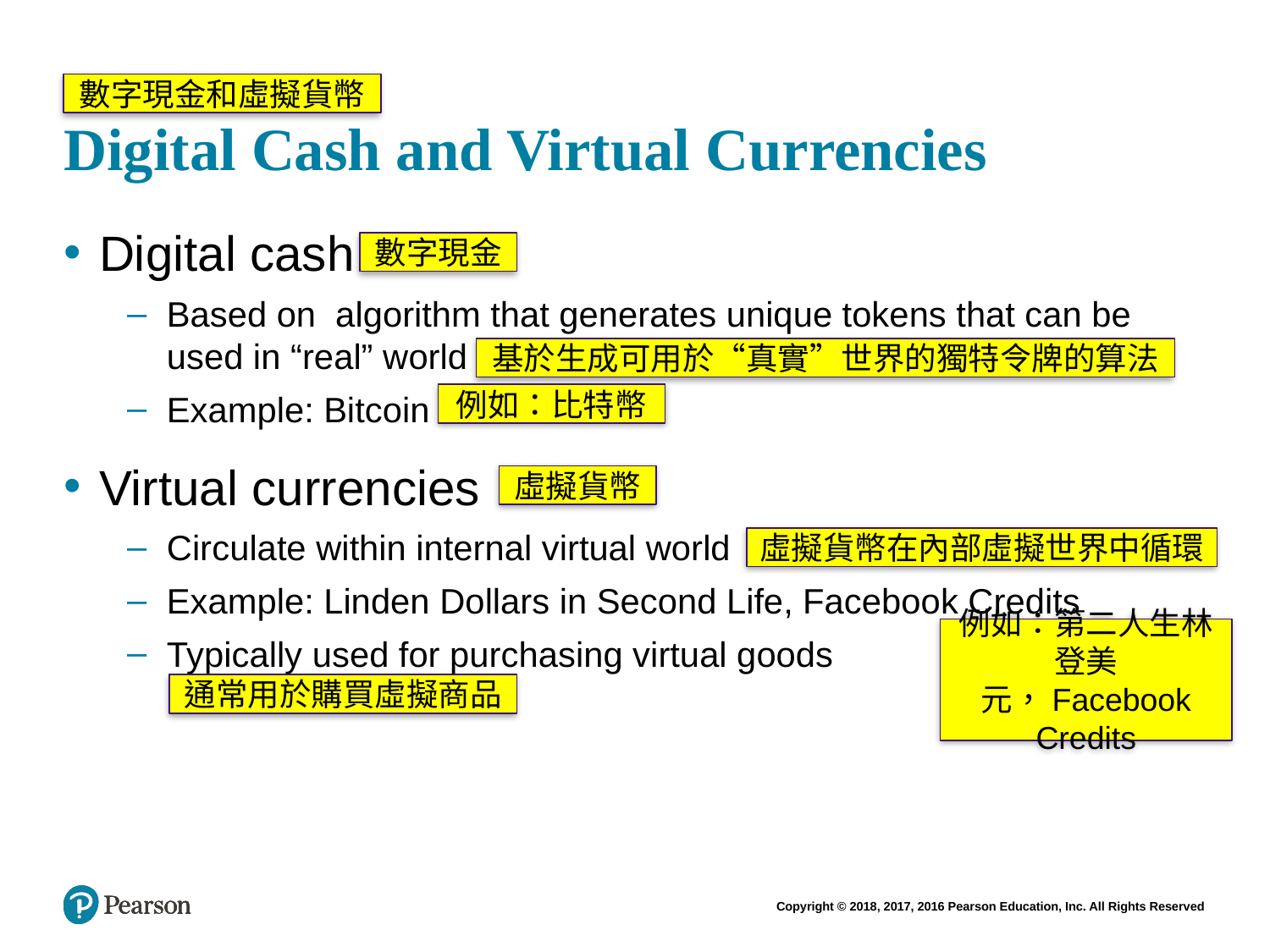

# Digital Cash and Virtual Currencies
數字現金和虛擬貨幣
Digital cash
Based on  algorithm that generates unique tokens that can be used in “real” world
Example: Bitcoin
Virtual currencies
Circulate within internal virtual world
Example: Linden Dollars in Second Life, Facebook Credits
Typically used for purchasing virtual goods
數字現金
基於生成可用於“真實”世界的獨特令牌的算法
例如：比特幣
虛擬貨幣
虛擬貨幣在內部虛擬世界中循環
例如：第二人生林登美元，Facebook Credits
通常用於購買虛擬商品